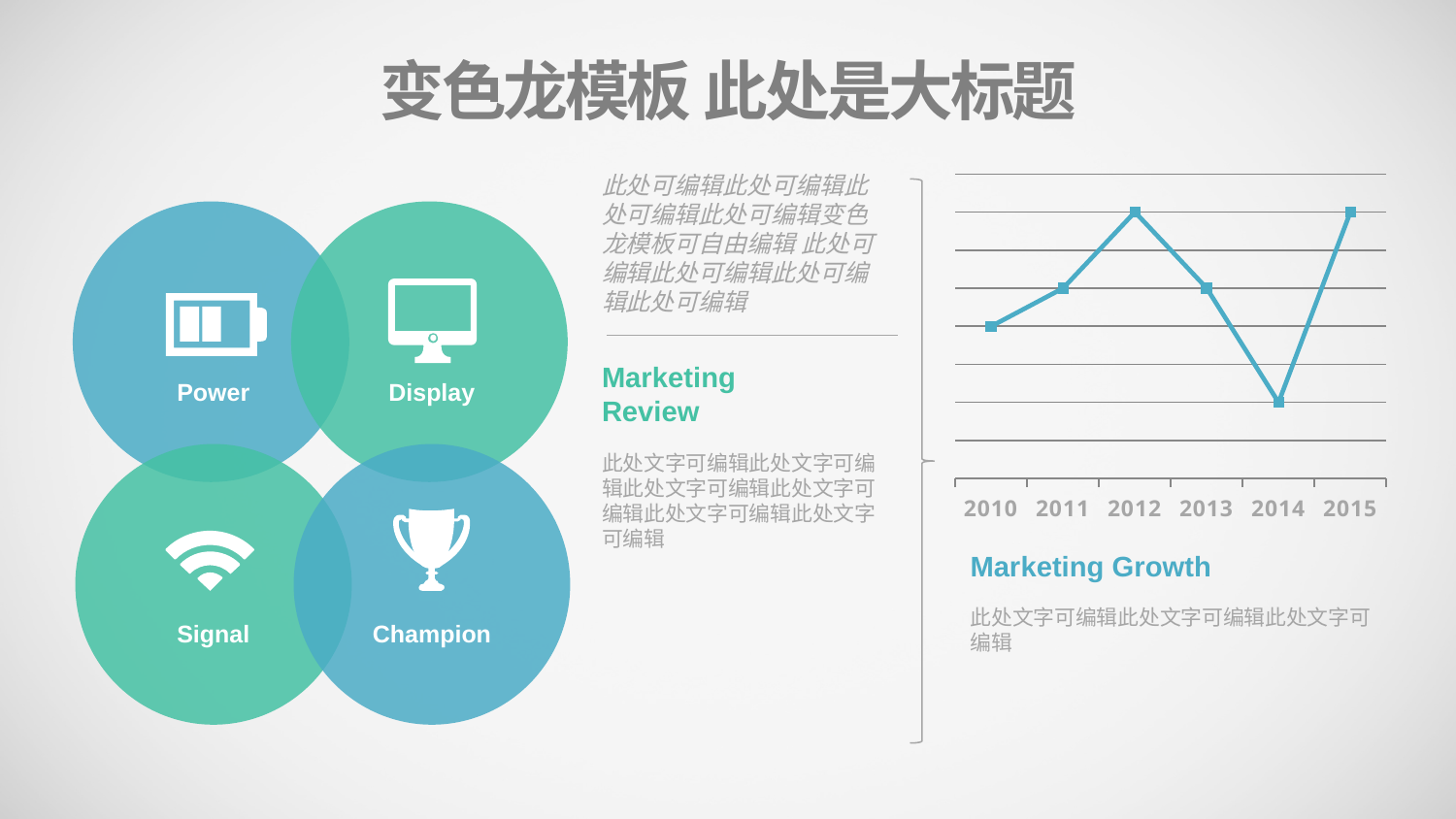

变色龙模板 此处是大标题

### Chart

| Category | Series 1 |
|---|---|
| 2010 | 4.0 |
| 2011 | 5.0 |
| 2012 | 7.0 |
| 2013 | 5.0 |
| 2014 | 2.0 |
| 2015 | 7.0 |
此处可编辑此处可编辑此处可编辑此处可编辑变色龙模板可自由编辑 此处可编辑此处可编辑此处可编辑此处可编辑

Marketing
Review

此处文字可编辑此处文字可编辑此处文字可编辑此处文字可编辑此处文字可编辑此处文字可编辑
Power
Display

Marketing Growth

此处文字可编辑此处文字可编辑此处文字可编辑
Signal
Champion